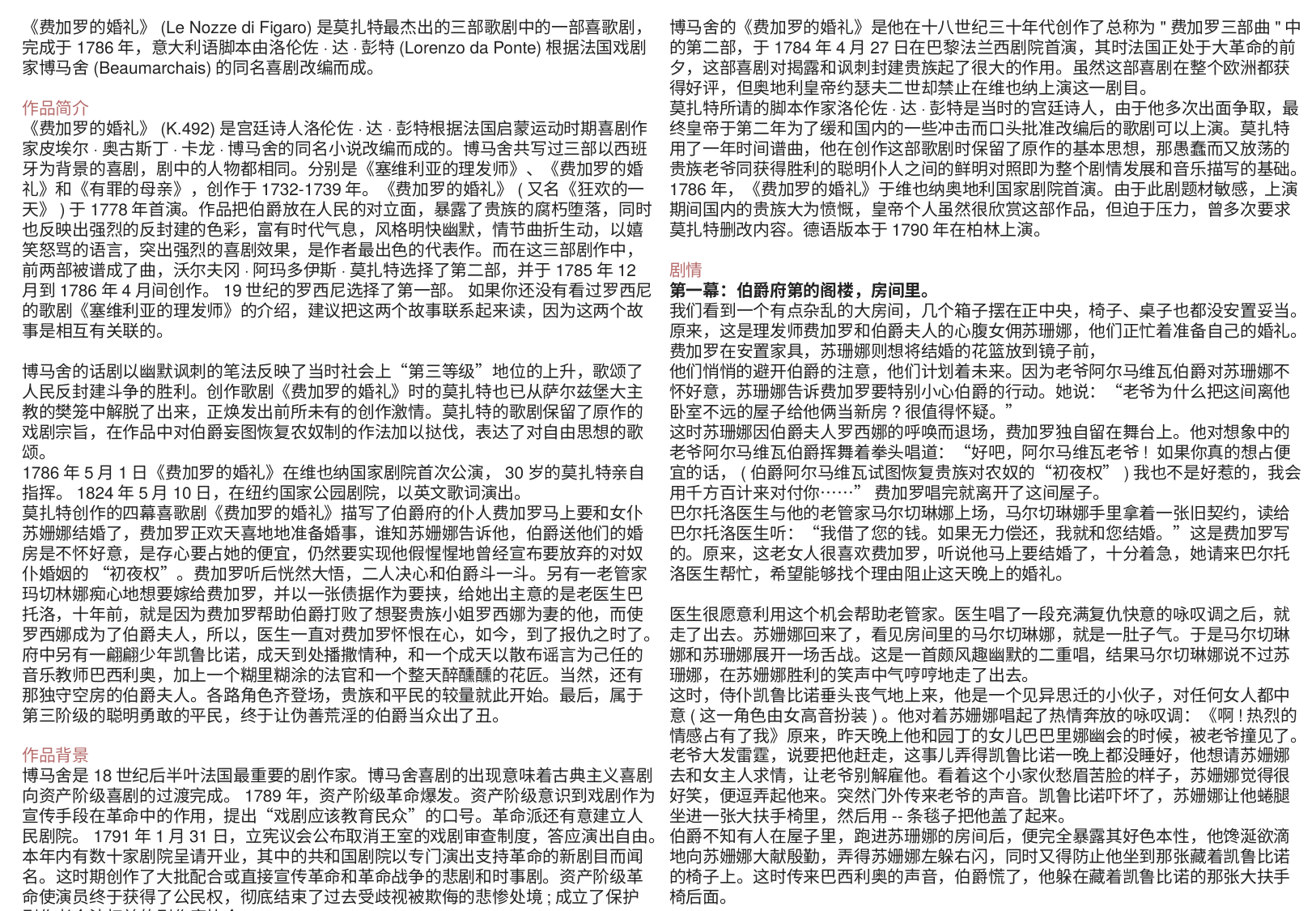

《费加罗的婚礼》(Le Nozze di Figaro)是莫扎特最杰出的三部歌剧中的一部喜歌剧，完成于1786年，意大利语脚本由洛伦佐·达·彭特(Lorenzo da Ponte)根据法国戏剧家博马舍(Beaumarchais)的同名喜剧改编而成。

作品简介
《费加罗的婚礼》(K.492)是宫廷诗人洛伦佐·达·彭特根据法国启蒙运动时期喜剧作家皮埃尔·奥古斯丁·卡龙·博马舍的同名小说改编而成的。博马舍共写过三部以西班牙为背景的喜剧，剧中的人物都相同。分别是《塞维利亚的理发师》、《费加罗的婚礼》和《有罪的母亲》，创作于1732-1739年。《费加罗的婚礼》(又名《狂欢的一天》)于1778年首演。作品把伯爵放在人民的对立面，暴露了贵族的腐朽堕落，同时也反映出强烈的反封建的色彩，富有时代气息，风格明快幽默，情节曲折生动，以嬉笑怒骂的语言，突出强烈的喜剧效果，是作者最出色的代表作。而在这三部剧作中，前两部被谱成了曲，沃尔夫冈·阿玛多伊斯·莫扎特选择了第二部，并于1785年12月到1786年4月间创作。19世纪的罗西尼选择了第一部。 如果你还没有看过罗西尼的歌剧《塞维利亚的理发师》的介绍，建议把这两个故事联系起来读，因为这两个故事是相互有关联的。

博马舍的话剧以幽默讽刺的笔法反映了当时社会上“第三等级”地位的上升，歌颂了人民反封建斗争的胜利。创作歌剧《费加罗的婚礼》时的莫扎特也已从萨尔兹堡大主教的樊笼中解脱了出来，正焕发出前所未有的创作激情。莫扎特的歌剧保留了原作的戏剧宗旨，在作品中对伯爵妄图恢复农奴制的作法加以挞伐，表达了对自由思想的歌颂。
1786年5月1日《费加罗的婚礼》在维也纳国家剧院首次公演，30岁的莫扎特亲自指挥。1824年5月10日，在纽约国家公园剧院，以英文歌词演出。
莫扎特创作的四幕喜歌剧《费加罗的婚礼》描写了伯爵府的仆人费加罗马上要和女仆苏姗娜结婚了，费加罗正欢天喜地地准备婚事，谁知苏姗娜告诉他，伯爵送他们的婚房是不怀好意，是存心要占她的便宜，仍然要实现他假惺惺地曾经宣布要放弃的对奴仆婚姻的 “初夜权”。费加罗听后恍然大悟，二人决心和伯爵斗一斗。另有一老管家玛切林娜痴心地想要嫁给费加罗，并以一张债据作为要挟，给她出主意的是老医生巴托洛，十年前，就是因为费加罗帮助伯爵打败了想娶贵族小姐罗西娜为妻的他，而使罗西娜成为了伯爵夫人，所以，医生一直对费加罗怀恨在心，如今，到了报仇之时了。府中另有一翩翩少年凯鲁比诺，成天到处播撒情种，和一个成天以散布谣言为己任的音乐教师巴西利奥，加上一个糊里糊涂的法官和一个整天醉醺醺的花匠。当然，还有那独守空房的伯爵夫人。各路角色齐登场，贵族和平民的较量就此开始。最后，属于第三阶级的聪明勇敢的平民，终于让伪善荒淫的伯爵当众出了丑。

作品背景
博马舍是18世纪后半叶法国最重要的剧作家。博马舍喜剧的出现意味着古典主义喜剧向资产阶级喜剧的过渡完成。1789年，资产阶级革命爆发。资产阶级意识到戏剧作为宣传手段在革命中的作用，提出“戏剧应该教育民众”的口号。革命派还有意建立人民剧院。1791年1月31日，立宪议会公布取消王室的戏剧审查制度，答应演出自由。本年内有数十家剧院呈请开业，其中的共和国剧院以专门演出支持革命的新剧目而闻名。这时期创作了大批配合或直接宣传革命和革命战争的悲剧和时事剧。资产阶级革命使演员终于获得了公民权，彻底结束了过去受歧视被欺侮的悲惨处境;成立了保护剧作者合法权益的剧作家协会。
博马舍的《费加罗的婚礼》是他在十八世纪三十年代创作了总称为"费加罗三部曲"中的第二部，于1784年4月27日在巴黎法兰西剧院首演，其时法国正处于大革命的前夕，这部喜剧对揭露和讽刺封建贵族起了很大的作用。虽然这部喜剧在整个欧洲都获得好评，但奥地利皇帝约瑟夫二世却禁止在维也纳上演这一剧目。
莫扎特所请的脚本作家洛伦佐·达·彭特是当时的宫廷诗人，由于他多次出面争取，最终皇帝于第二年为了缓和国内的一些冲击而口头批准改编后的歌剧可以上演。莫扎特用了一年时间谱曲，他在创作这部歌剧时保留了原作的基本思想，那愚蠢而又放荡的贵族老爷同获得胜利的聪明仆人之间的鲜明对照即为整个剧情发展和音乐描写的基础。
1786年，《费加罗的婚礼》于维也纳奥地利国家剧院首演。由于此剧题材敏感，上演期间国内的贵族大为愤慨，皇帝个人虽然很欣赏这部作品，但迫于压力，曾多次要求莫扎特删改内容。德语版本于1790年在柏林上演。

剧情
第一幕：伯爵府第的阁楼，房间里。
我们看到一个有点杂乱的大房间，几个箱子摆在正中央，椅子、桌子也都没安置妥当。原来，这是理发师费加罗和伯爵夫人的心腹女佣苏珊娜，他们正忙着准备自己的婚礼。费加罗在安置家具，苏珊娜则想将结婚的花篮放到镜子前，
他们悄悄的避开伯爵的注意，他们计划着未来。因为老爷阿尔马维瓦伯爵对苏珊娜不怀好意，苏珊娜告诉费加罗要特别小心伯爵的行动。她说：“老爷为什么把这间离他卧室不远的屋子给他俩当新房?很值得怀疑。”
这时苏珊娜因伯爵夫人罗西娜的呼唤而退场，费加罗独自留在舞台上。他对想象中的老爷阿尔马维瓦伯爵挥舞着拳头唱道：“好吧，阿尔马维瓦老爷! 如果你真的想占便宜的话，(伯爵阿尔马维瓦试图恢复贵族对农奴的“初夜权”)我也不是好惹的，我会用千方百计来对付你……” 费加罗唱完就离开了这间屋子。
巴尔托洛医生与他的老管家马尔切琳娜上场，马尔切琳娜手里拿着一张旧契约，读给巴尔托洛医生听：“我借了您的钱。如果无力偿还，我就和您结婚。”这是费加罗写的。原来，这老女人很喜欢费加罗，听说他马上要结婚了，十分着急，她请来巴尔托洛医生帮忙，希望能够找个理由阻止这天晚上的婚礼。

医生很愿意利用这个机会帮助老管家。医生唱了一段充满复仇快意的咏叹调之后，就走了出去。苏姗娜回来了，看见房间里的马尔切琳娜，就是一肚子气。于是马尔切琳娜和苏珊娜展开一场舌战。这是一首颇风趣幽默的二重唱，结果马尔切琳娜说不过苏珊娜，在苏姗娜胜利的笑声中气哼哼地走了出去。
这时，侍仆凯鲁比诺垂头丧气地上来，他是一个见异思迁的小伙子，对任何女人都中意(这一角色由女高音扮装)。他对着苏姗娜唱起了热情奔放的咏叹调：《啊!热烈的情感占有了我》原来，昨天晚上他和园丁的女儿巴巴里娜幽会的时候，被老爷撞见了。老爷大发雷霆，说要把他赶走，这事儿弄得凯鲁比诺一晚上都没睡好，他想请苏姗娜去和女主人求情，让老爷别解雇他。看着这个小家伙愁眉苦脸的样子，苏姗娜觉得很好笑，便逗弄起他来。突然门外传来老爷的声音。凯鲁比诺吓坏了，苏姗娜让他蜷腿坐进一张大扶手椅里，然后用--条毯子把他盖了起来。
伯爵不知有人在屋子里，跑进苏珊娜的房间后，便完全暴露其好色本性，他馋涎欲滴地向苏姗娜大献殷勤，弄得苏姗娜左躲右闪，同时又得防止他坐到那张藏着凯鲁比诺的椅子上。这时传来巴西利奥的声音，伯爵慌了，他躲在藏着凯鲁比诺的那张大扶手椅后面。